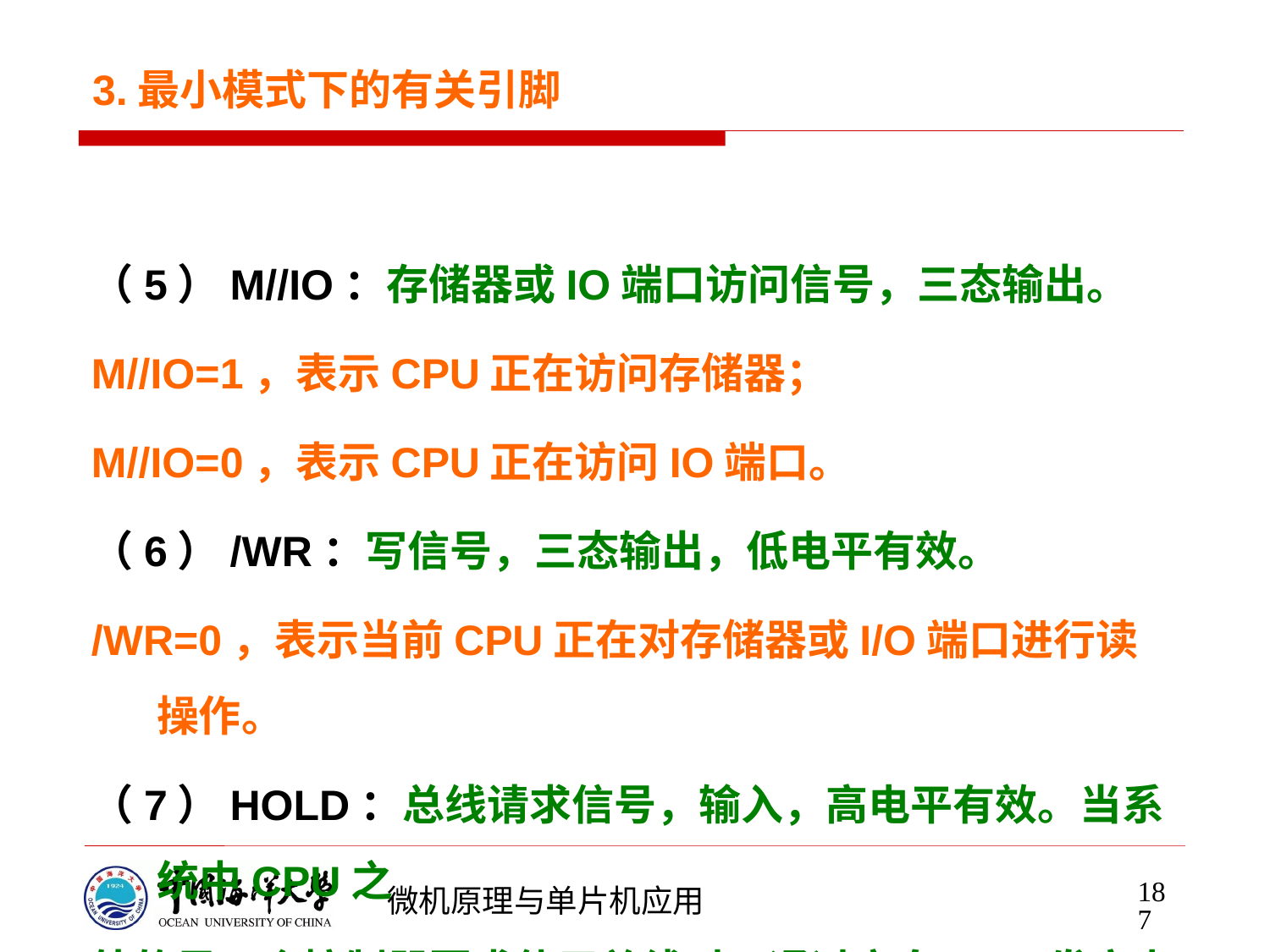

# 3.最小模式下的有关引脚
（5）M//IO：存储器或IO端口访问信号，三态输出。
M//IO=1，表示CPU正在访问存储器；
M//IO=0，表示CPU正在访问IO端口。
（6）/WR：写信号，三态输出，低电平有效。
/WR=0，表示当前CPU正在对存储器或I/O端口进行读操作。
（7）HOLD：总线请求信号，输入，高电平有效。当系统中CPU之
外的另一个控制器要求使用总线时，通过它向CPU发高电平的请求信
号。
（8）HLDA：总线请求响应信号，输出，高电平有效。当HLDA有
效时，表示CPU对其它控制器的总线请求作出响应，与此同时，
CPU的地址/数据总线、控制/状态线引脚呈现高阻抗状态，从而让出
总线。

187